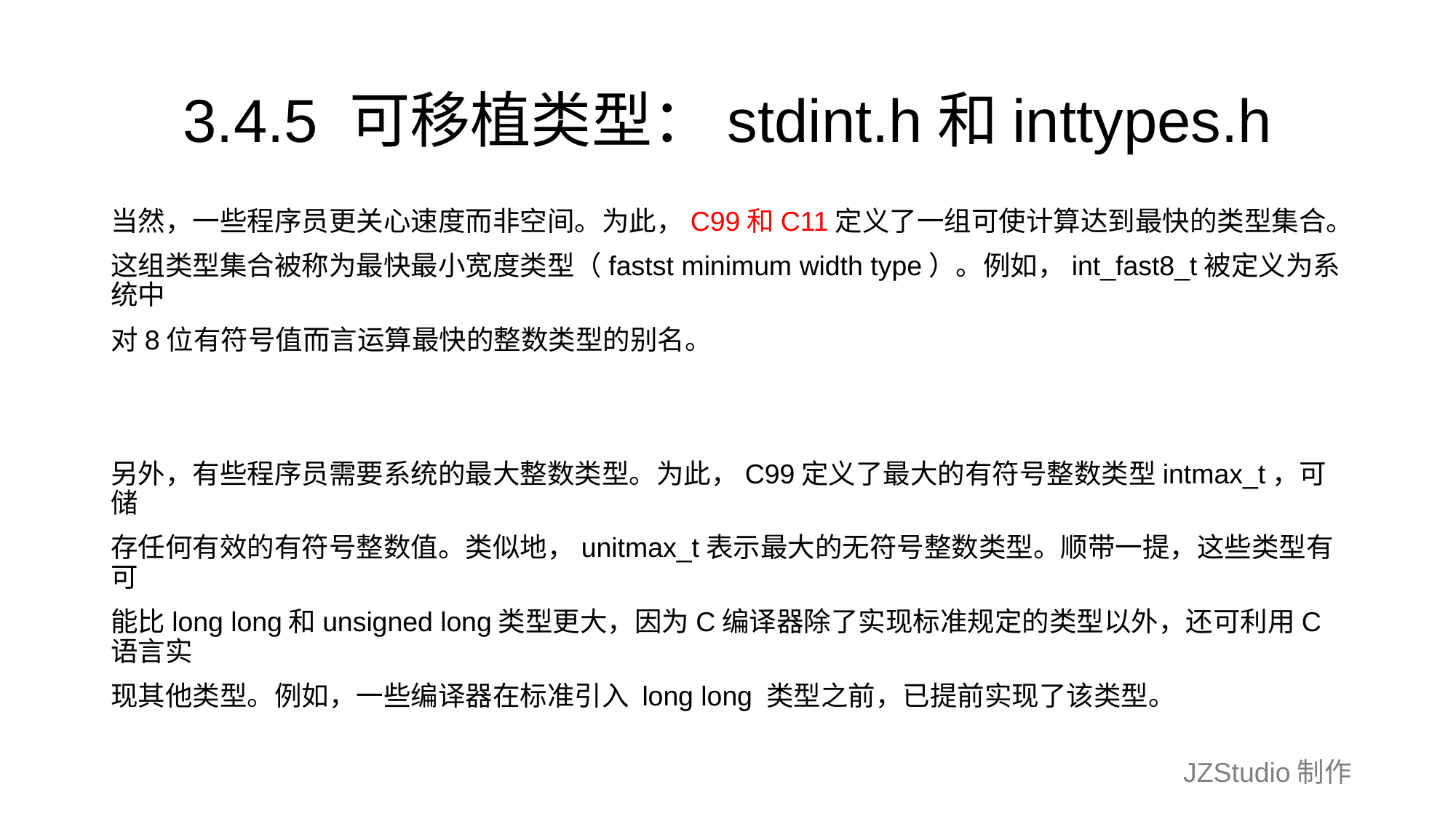

# 3.4.5 可移植类型：stdint.h和inttypes.h
当然，一些程序员更关心速度而非空间。为此，C99和C11定义了一组可使计算达到最快的类型集合。
这组类型集合被称为最快最小宽度类型（fastst minimum width type）。例如，int_fast8_t被定义为系统中
对8位有符号值而言运算最快的整数类型的别名。

另外，有些程序员需要系统的最大整数类型。为此，C99定义了最大的有符号整数类型intmax_t，可储
存任何有效的有符号整数值。类似地，unitmax_t表示最大的无符号整数类型。顺带一提，这些类型有可
能比long long和unsigned long类型更大，因为C编译器除了实现标准规定的类型以外，还可利用C语言实
现其他类型。例如，一些编译器在标准引入 long long 类型之前，已提前实现了该类型。